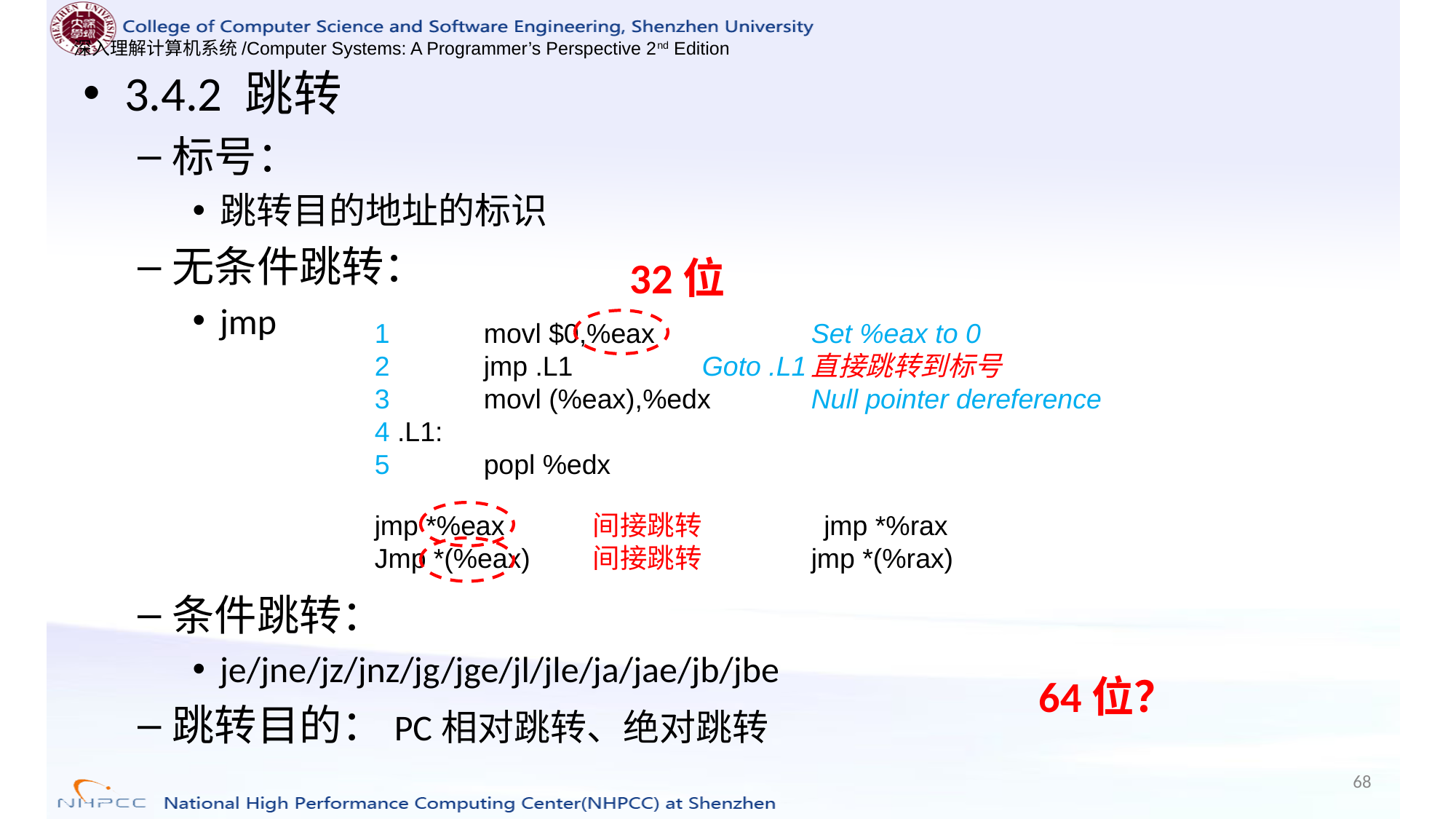

3.4.2 跳转
标号：
跳转目的地址的标识
无条件跳转：
jmp

条件跳转：
je/jne/jz/jnz/jg/jge/jl/jle/ja/jae/jb/jbe
跳转目的：PC相对跳转、绝对跳转

32位

1 	movl $0,%eax 		Set %eax to 0
2 	jmp .L1 		Goto .L1	直接跳转到标号
3 	movl (%eax),%edx 	Null pointer dereference
4 .L1:
5 	popl %edx
jmp *%eax	间接跳转	 jmp *%rax
Jmp *(%eax)	间接跳转	jmp *(%rax)

64位？
68